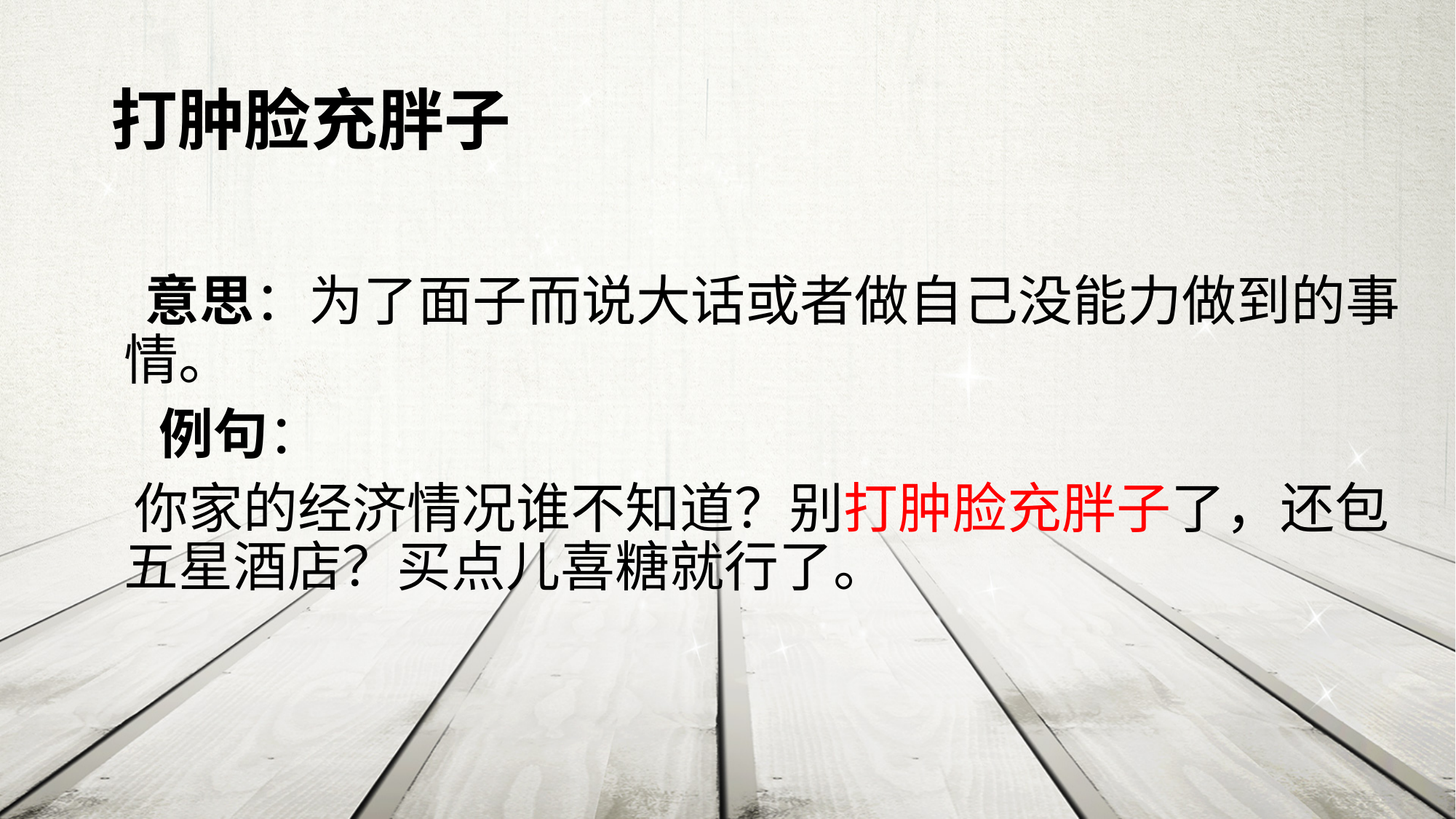

# 打肿脸充胖子

    意思：为了面子而说大话或者做自己没能力做到的事情。
    例句：
  你家的经济情况谁不知道？别打肿脸充胖子了，还包五星酒店？买点儿喜糖就行了。